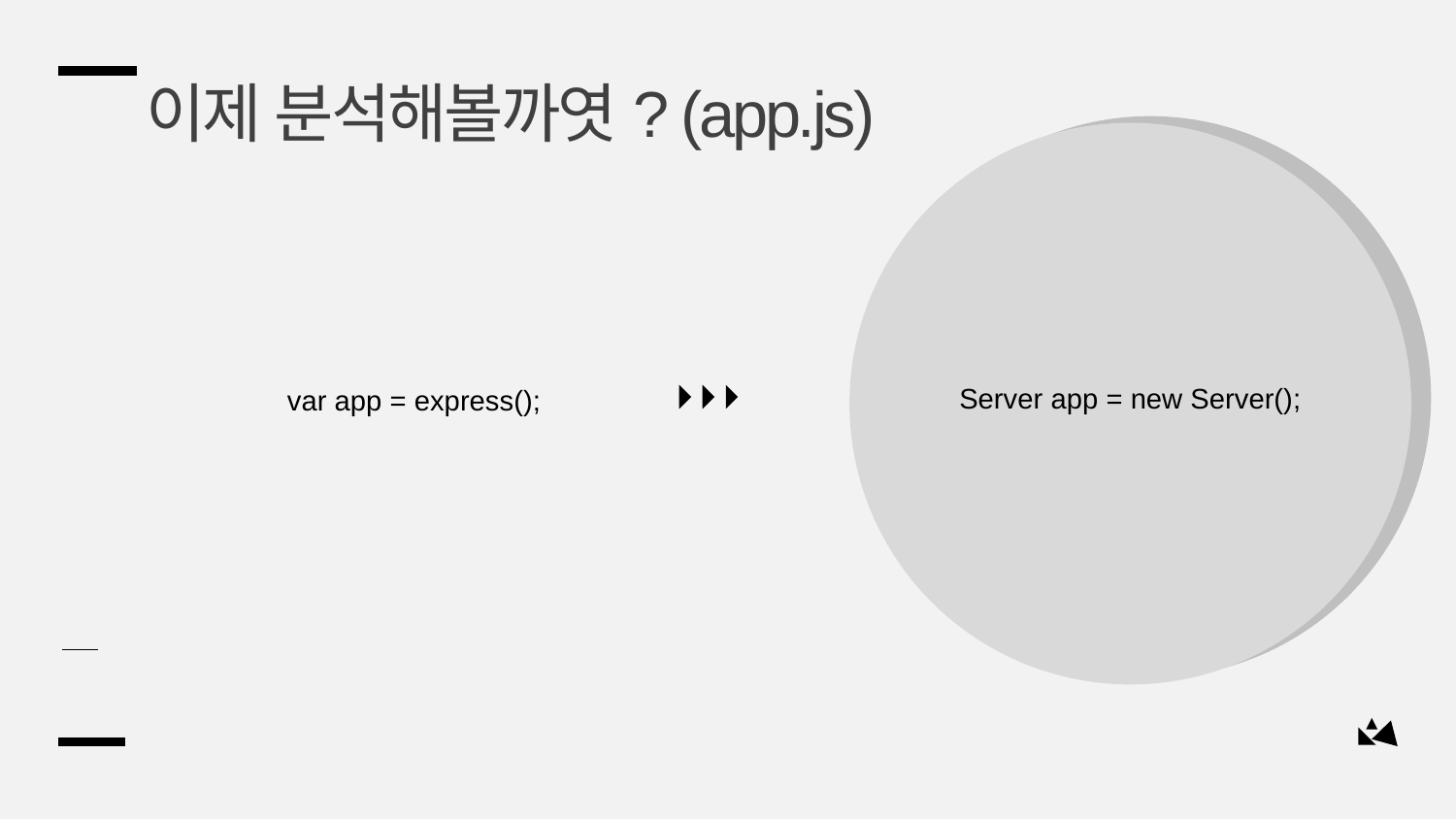

이제 분석해볼까엿? (app.js)

Server app = new Server();
var app = express();